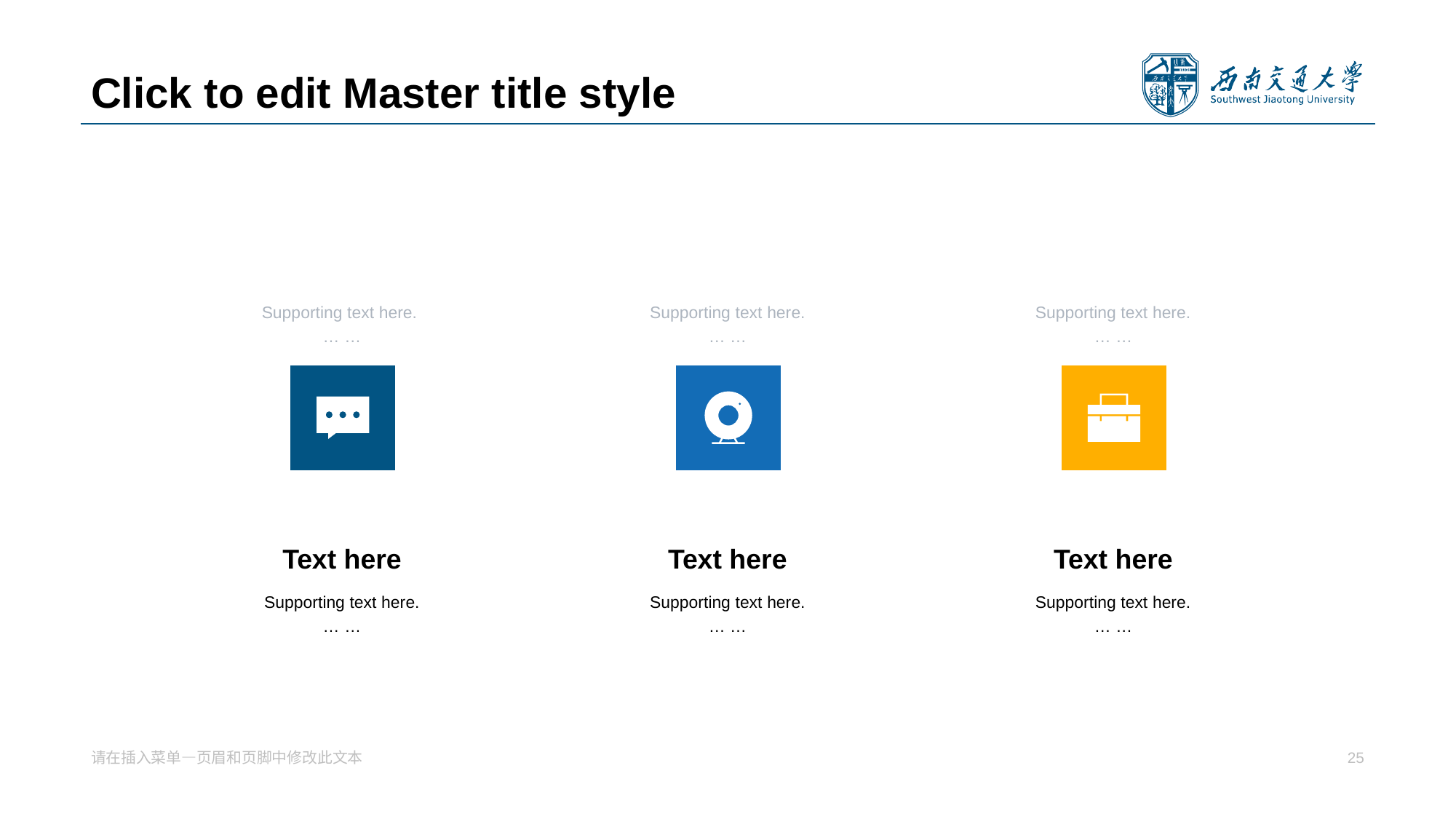

# Click to edit Master title style
Supporting text here.
… …
Supporting text here.
… …
Supporting text here.
… …

Text here
Supporting text here.
… …
Text here
Supporting text here.
… …
Text here
Supporting text here.
… …
请在插入菜单—页眉和页脚中修改此文本
25